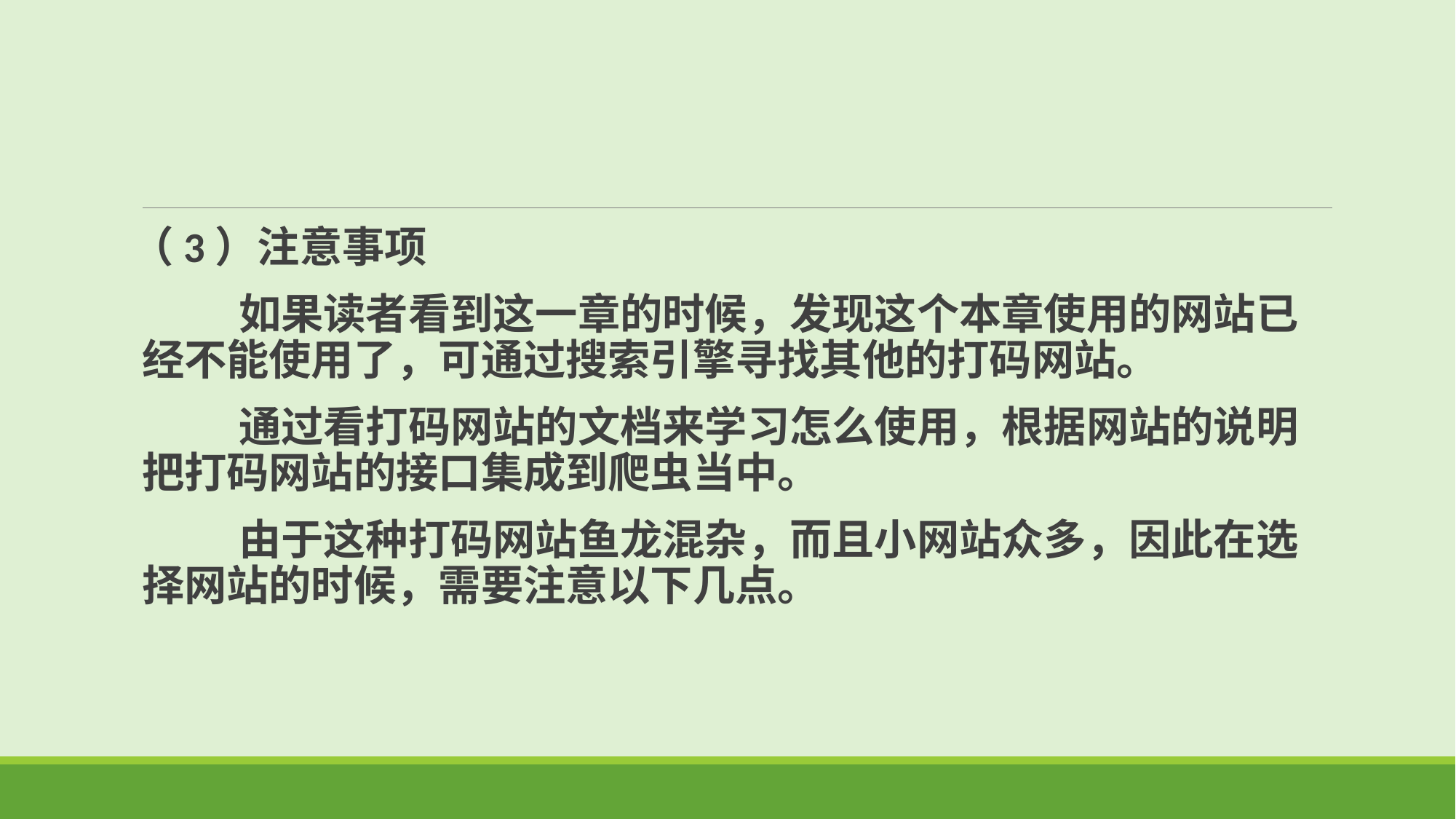

（3）注意事项
         如果读者看到这一章的时候，发现这个本章使用的网站已经不能使用了，可通过搜索引擎寻找其他的打码网站。
         通过看打码网站的文档来学习怎么使用，根据网站的说明把打码网站的接口集成到爬虫当中。
         由于这种打码网站鱼龙混杂，而且小网站众多，因此在选择网站的时候，需要注意以下几点。